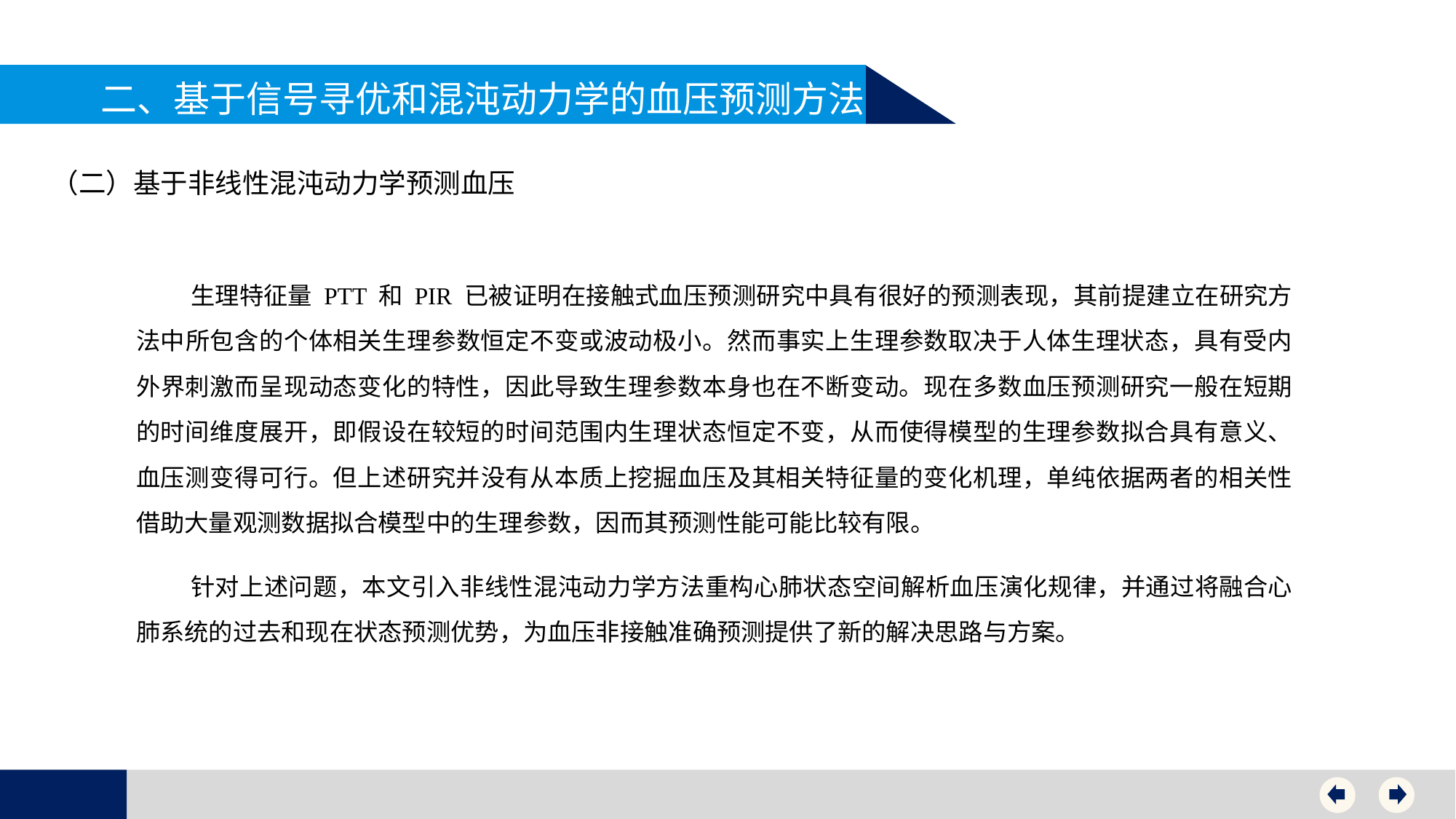

二、基于信号寻优和混沌动力学的血压预测方法
（二）基于非线性混沌动力学预测血压
生理特征量 PTT 和 PIR 已被证明在接触式血压预测研究中具有很好的预测表现，其前提建立在研究方法中所包含的个体相关生理参数恒定不变或波动极小。然而事实上生理参数取决于人体生理状态，具有受内外界刺激而呈现动态变化的特性，因此导致生理参数本身也在不断变动。现在多数血压预测研究一般在短期的时间维度展开，即假设在较短的时间范围内生理状态恒定不变，从而使得模型的生理参数拟合具有意义、血压测变得可行。但上述研究并没有从本质上挖掘血压及其相关特征量的变化机理，单纯依据两者的相关性借助大量观测数据拟合模型中的生理参数，因而其预测性能可能比较有限。
针对上述问题，本文引入非线性混沌动力学方法重构心肺状态空间解析血压演化规律，并通过将融合心肺系统的过去和现在状态预测优势，为血压非接触准确预测提供了新的解决思路与方案。